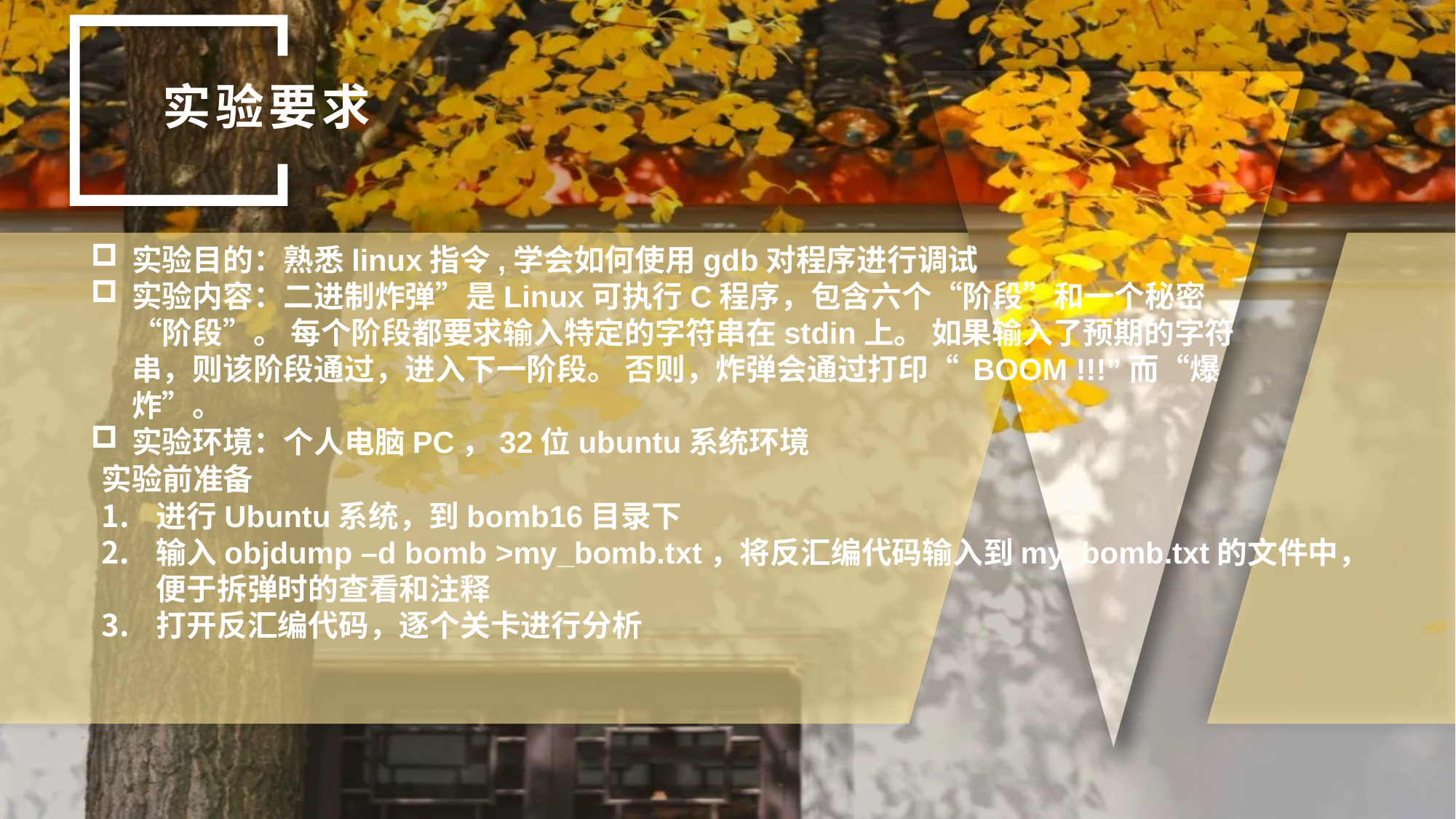

实验要求

实验目的：熟悉linux指令,学会如何使用gdb对程序进行调试
实验内容：二进制炸弹”是Linux可执行C程序，包含六个“阶段”和一个秘密“阶段”。 每个阶段都要求输入特定的字符串在stdin上。 如果输入了预期的字符串，则该阶段通过，进入下一阶段。 否则，炸弹会通过打印“ BOOM !!!”而“爆炸”。
实验环境：个人电脑PC，32位ubuntu系统环境
实验前准备
进行Ubuntu系统，到bomb16目录下
输入objdump –d bomb >my_bomb.txt，将反汇编代码输入到my_bomb.txt的文件中，便于拆弹时的查看和注释
打开反汇编代码，逐个关卡进行分析